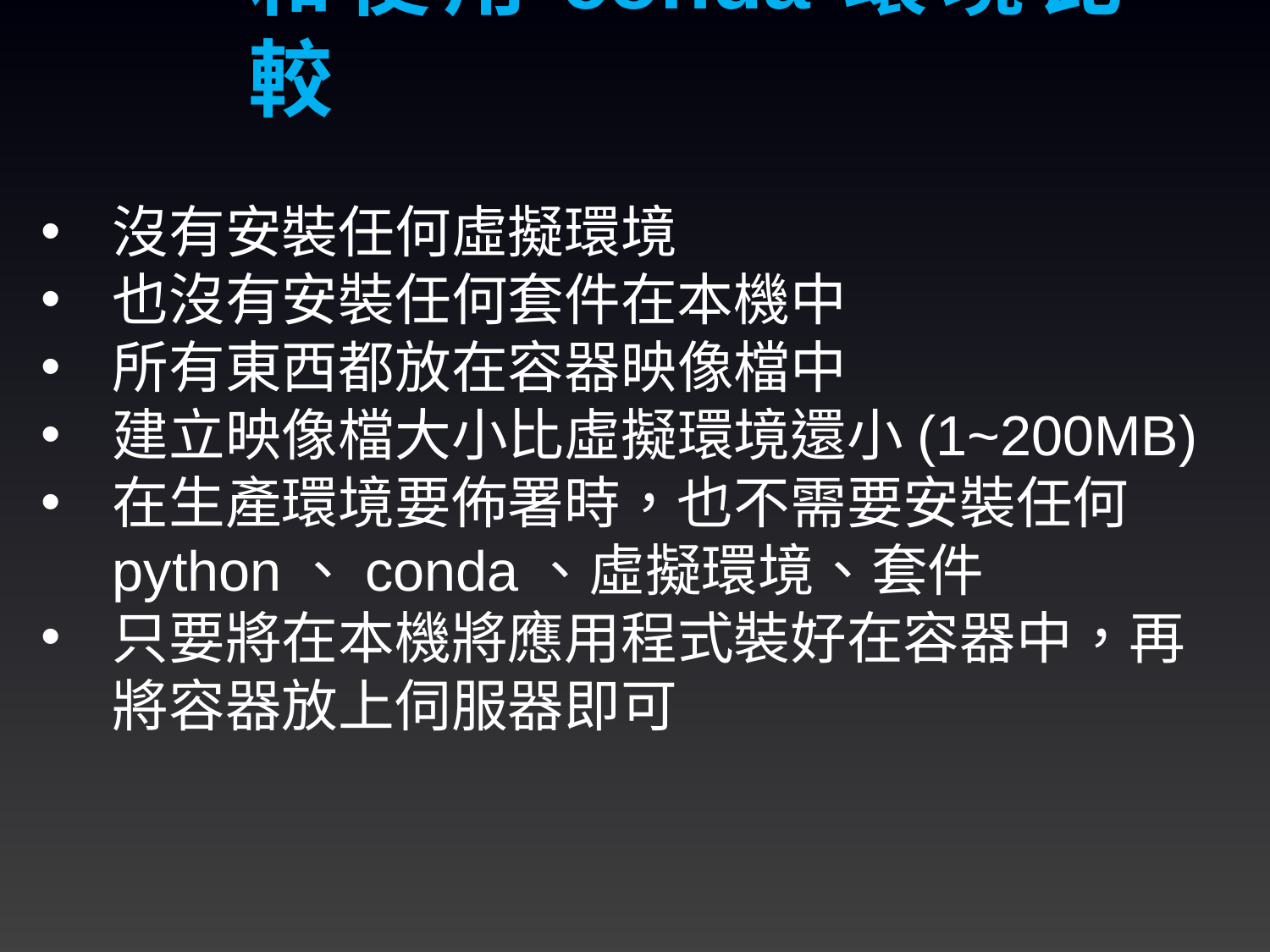

和使用conda環境比較
沒有安裝任何虛擬環境
也沒有安裝任何套件在本機中
所有東西都放在容器映像檔中
建立映像檔大小比虛擬環境還小(1~200MB)
在生產環境要佈署時，也不需要安裝任何python、conda、虛擬環境、套件
只要將在本機將應用程式裝好在容器中，再將容器放上伺服器即可